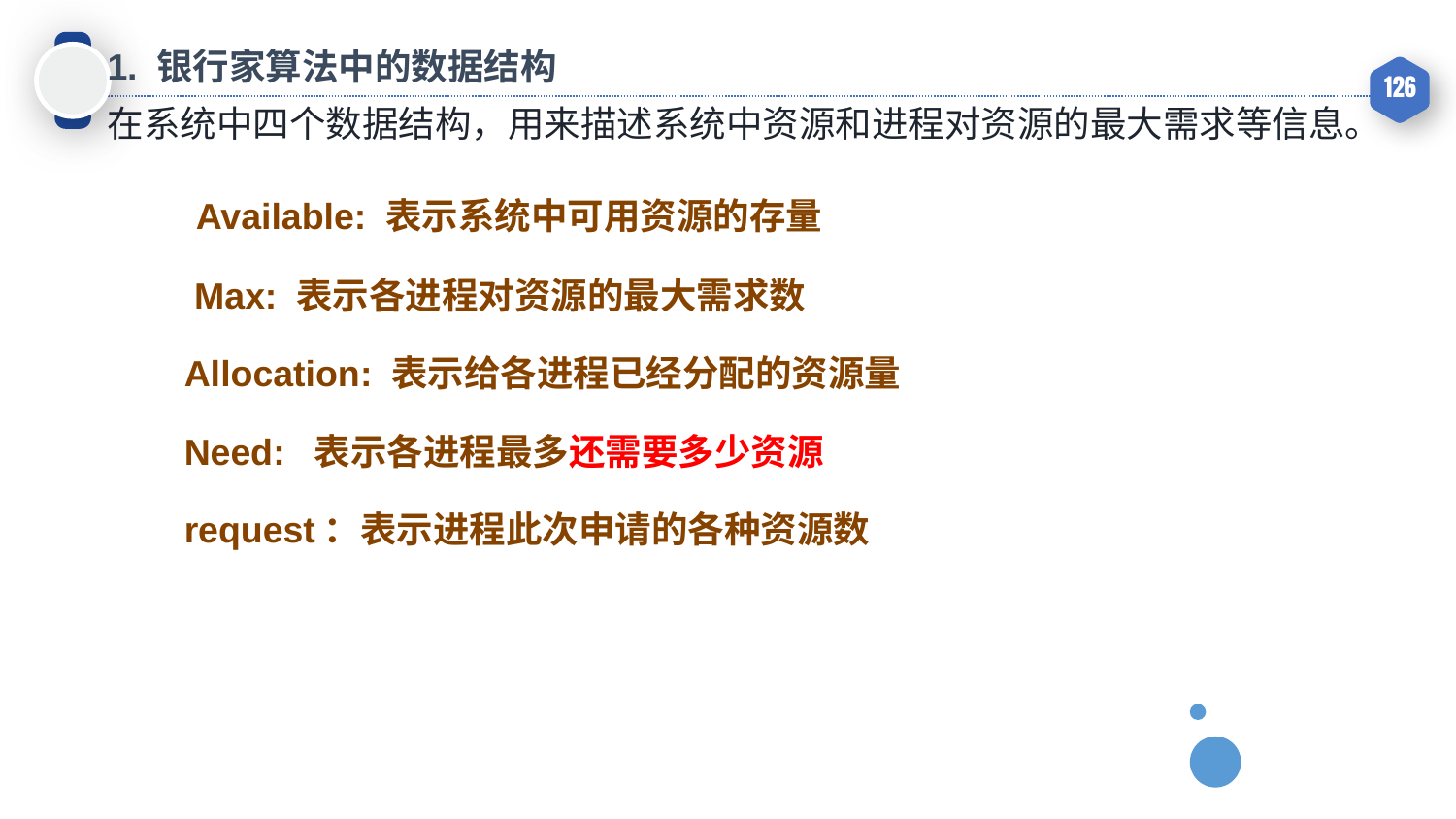

# 1. 银行家算法中的数据结构 在系统中四个数据结构，用来描述系统中资源和进程对资源的最大需求等信息。
 Available: 表示系统中可用资源的存量
 Max: 表示各进程对资源的最大需求数
Allocation: 表示给各进程已经分配的资源量
Need:  表示各进程最多还需要多少资源
request：表示进程此次申请的各种资源数